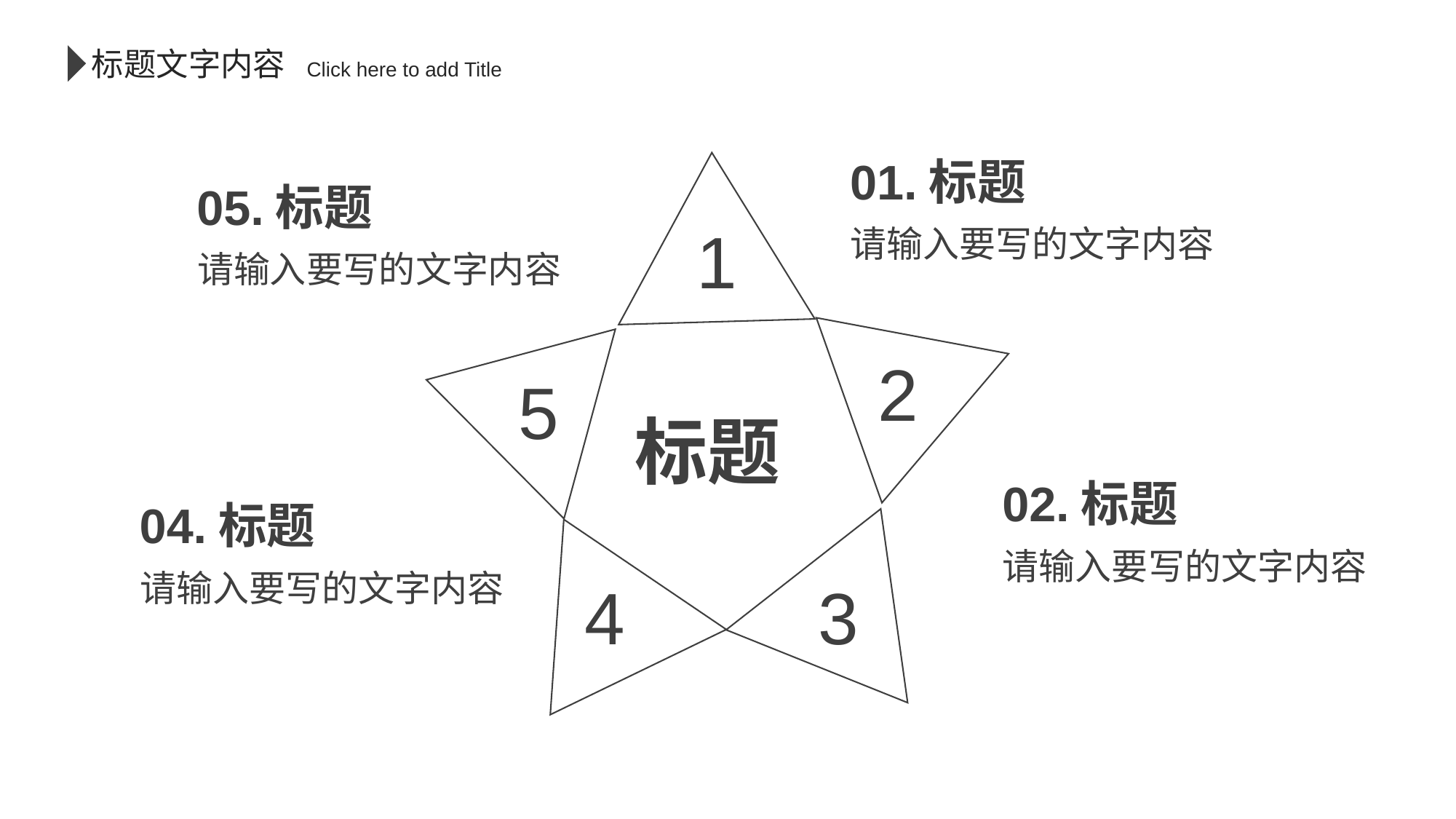

标题文字内容
  Click here to add Title

01.标题
请输入要写的文字内容

1

2
5
标题

4
3
05.标题
请输入要写的文字内容
02.标题
请输入要写的文字内容
04.标题
请输入要写的文字内容